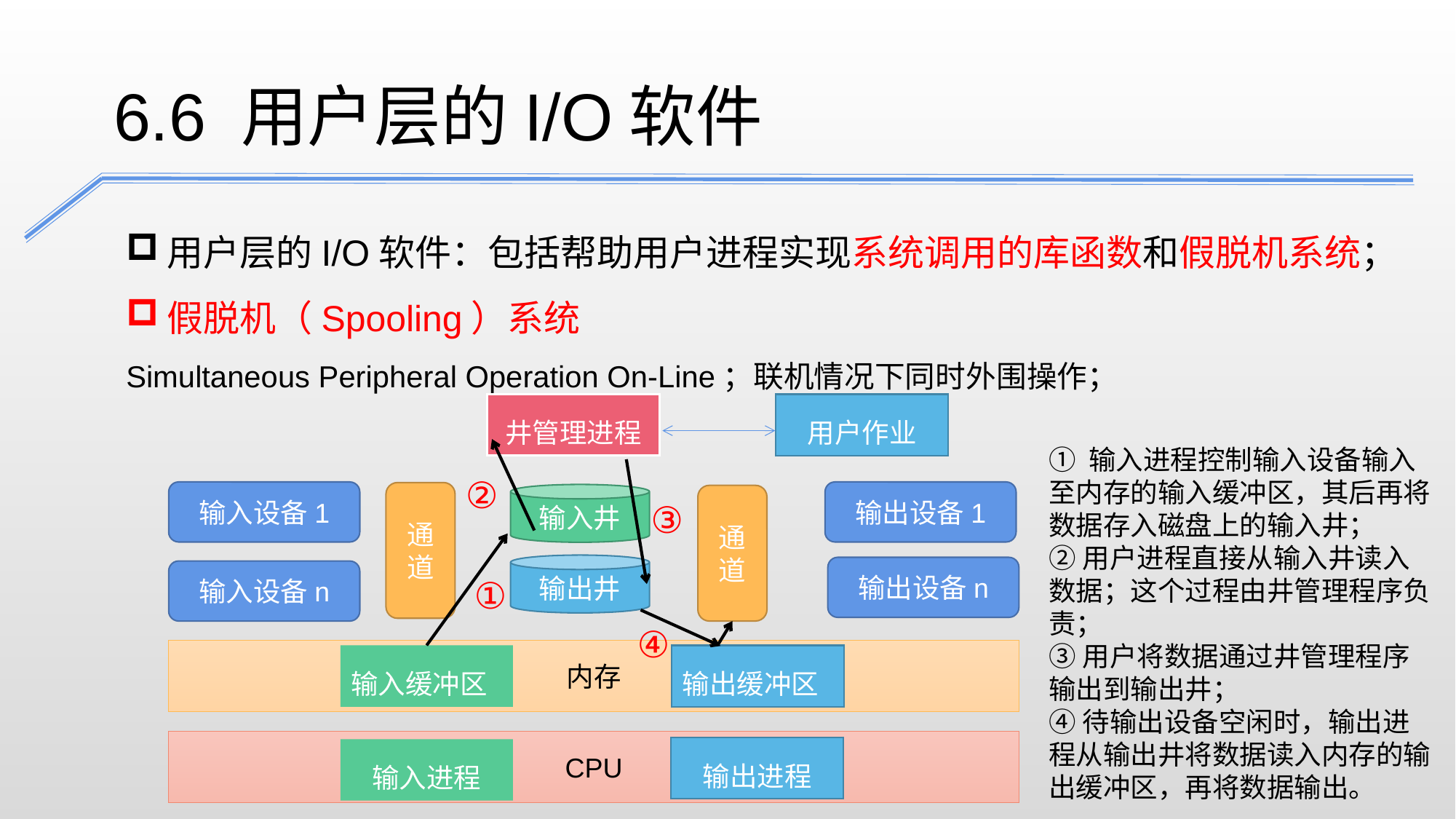

6.6 用户层的I/O软件
用户层的I/O软件：包括帮助用户进程实现系统调用的库函数和假脱机系统；
假脱机（Spooling）系统
Simultaneous Peripheral Operation On-Line；联机情况下同时外围操作；
井管理进程
用户作业
① 输入进程控制输入设备输入至内存的输入缓冲区，其后再将数据存入磁盘上的输入井；
②用户进程直接从输入井读入数据；这个过程由井管理程序负责；
③用户将数据通过井管理程序输出到输出井；
④待输出设备空闲时，输出进程从输出井将数据读入内存的输出缓冲区，再将数据输出。
②
③
输入设备1
输出设备1
通道
输入井
通道
①
输出井
输出设备n
输入设备n
④
内存
输入缓冲区
输出缓冲区
CPU
输出进程
输入进程